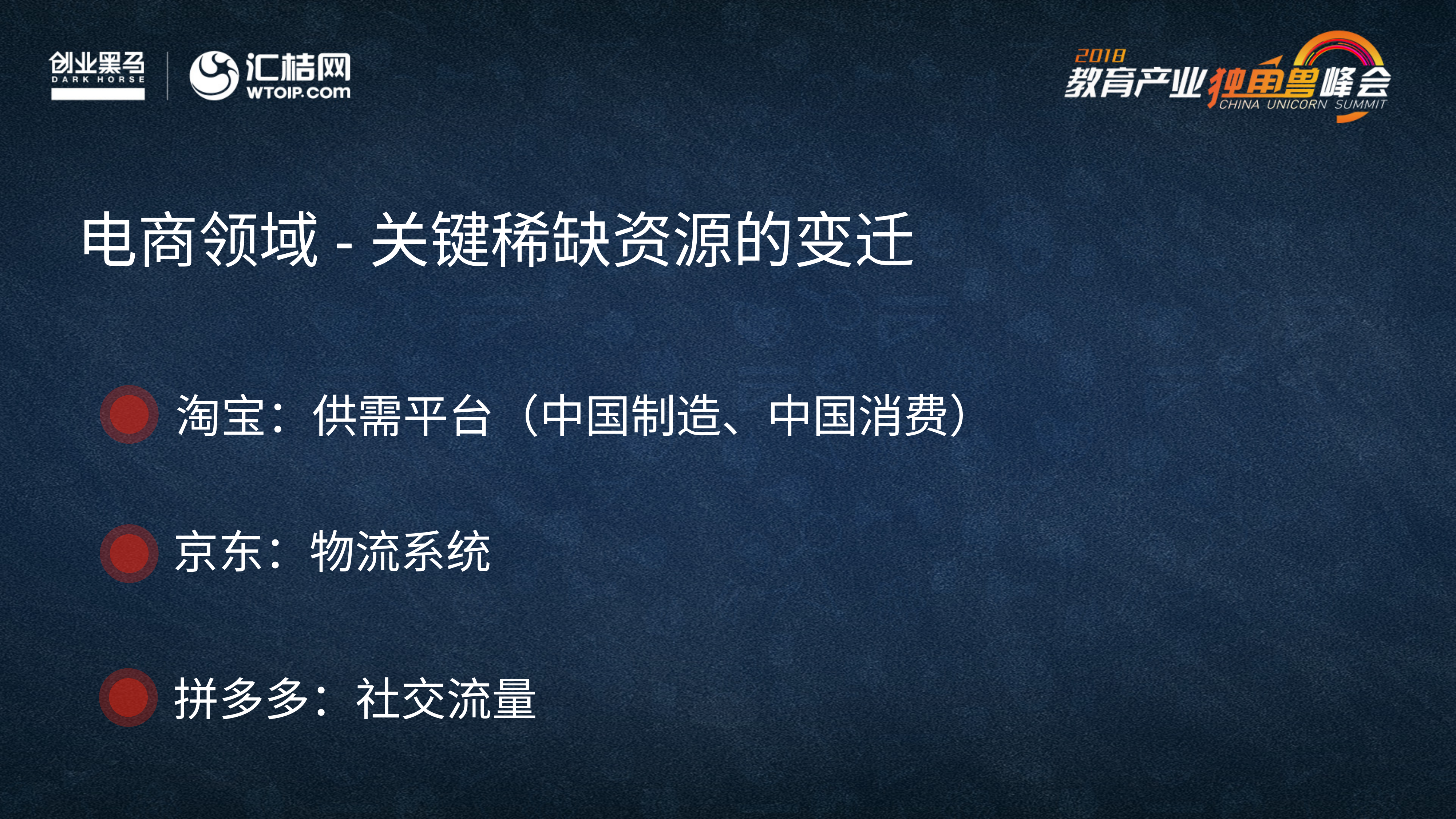

电商领域-关键稀缺资源的变迁
淘宝：供需平台（中国制造、中国消费）

京东：物流系统

拼多多：社交流量